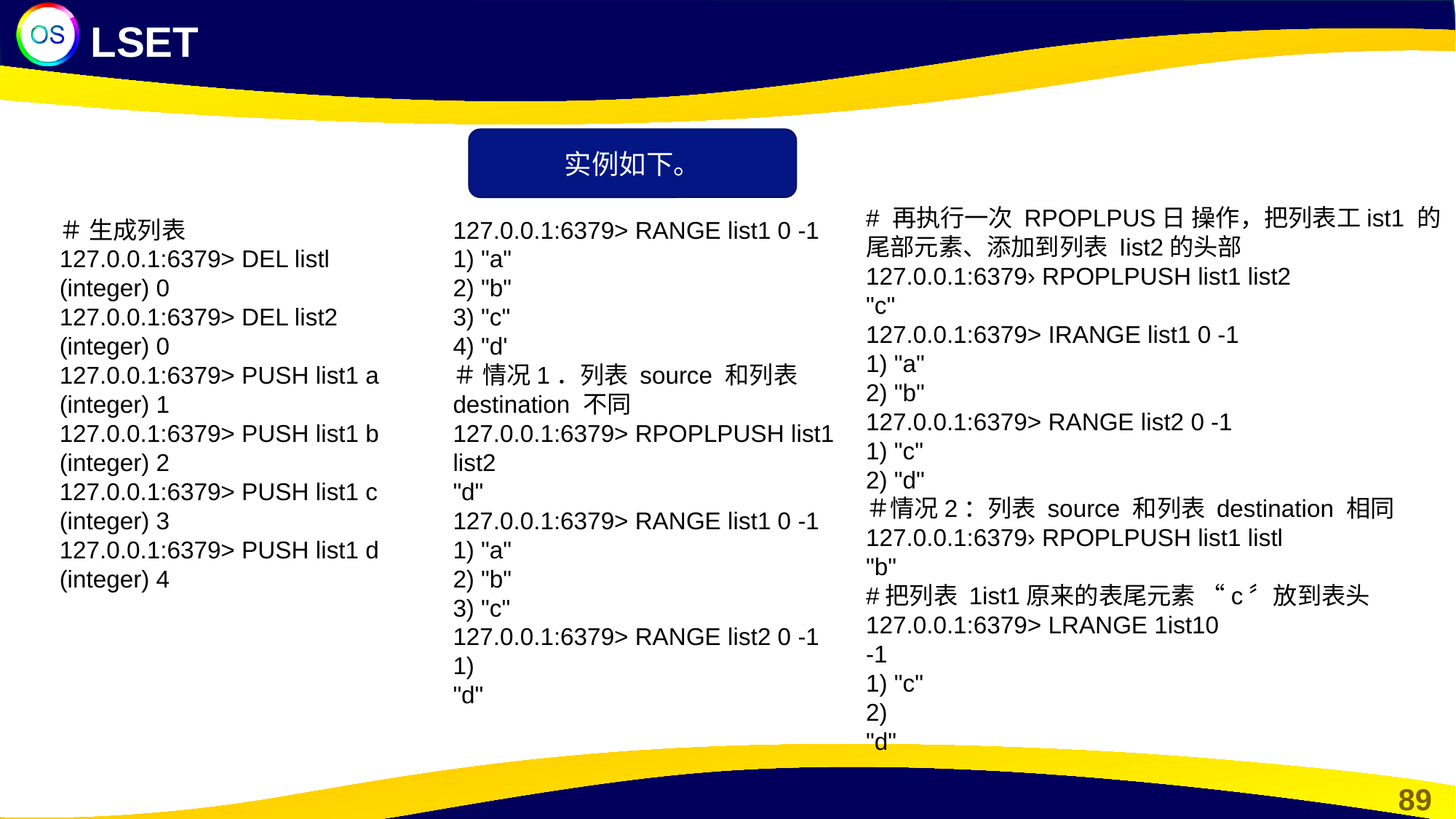

LSET
实例如下。
# 再执行一次 RPOPLPUS日 操作，把列表工ist1 的尾部元素、添加到列表 Iist2的头部
127.0.0.1:6379› RPOPLPUSH list1 list2
"c"
127.0.0.1:6379> IRANGE list1 0 -1
1) "a"
2) "b"
127.0.0.1:6379> RANGE list2 0 -1
1) "c"
2) "d"
＃情况2：列表 source 和列表 destination 相同
127.0.0.1:6379› RPOPLPUSH list1 listl
"b"
#把列表 1ist1原来的表尾元素 “c〞放到表头
127.0.0.1:6379> LRANGE 1ist10
-1
1) "c"
2)
"d"
＃ 生成列表
127.0.0.1:6379> DEL listl
(integer) 0
127.0.0.1:6379> DEL list2
(integer) 0
127.0.0.1:6379> PUSH list1 a
(integer) 1
127.0.0.1:6379> PUSH list1 b
(integer) 2
127.0.0.1:6379> PUSH list1 c
(integer) 3
127.0.0.1:6379> PUSH list1 d
(integer) 4
127.0.0.1:6379> RANGE list1 0 -1
1) "a"
2) "b"
3) "c"
4) "d'
＃ 情况1．列表 source 和列表 destination 不同
127.0.0.1:6379> RPOPLPUSH list1 list2
"d"
127.0.0.1:6379> RANGE list1 0 -1
1) "a"
2) "b"
3) "c"
127.0.0.1:6379> RANGE list2 0 -1
1)
"d"